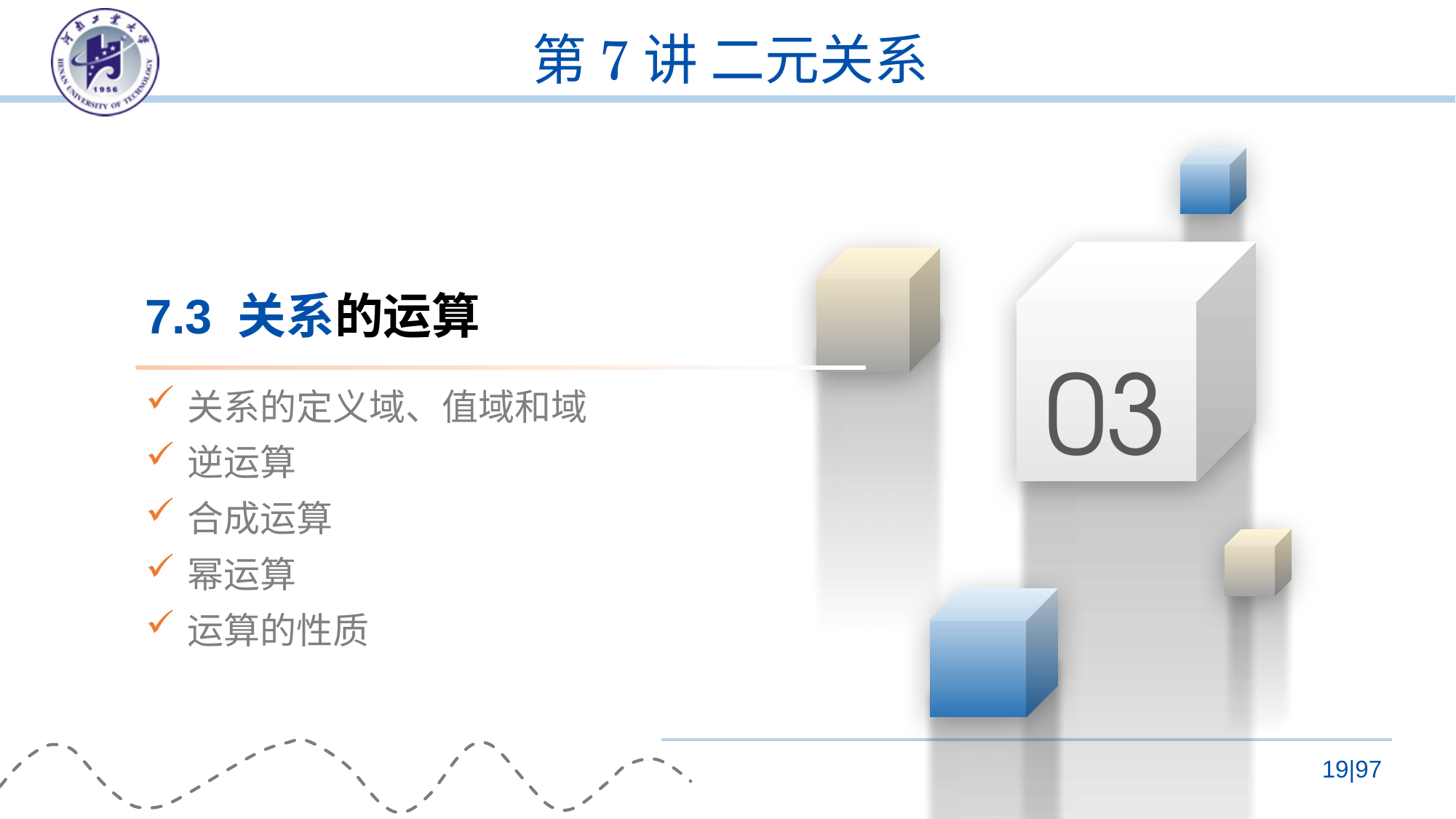

# 第7讲 二元关系

03

7.3 关系的运算

关系的定义域、值域和域
逆运算
合成运算

幂运算

运算的性质
19|97